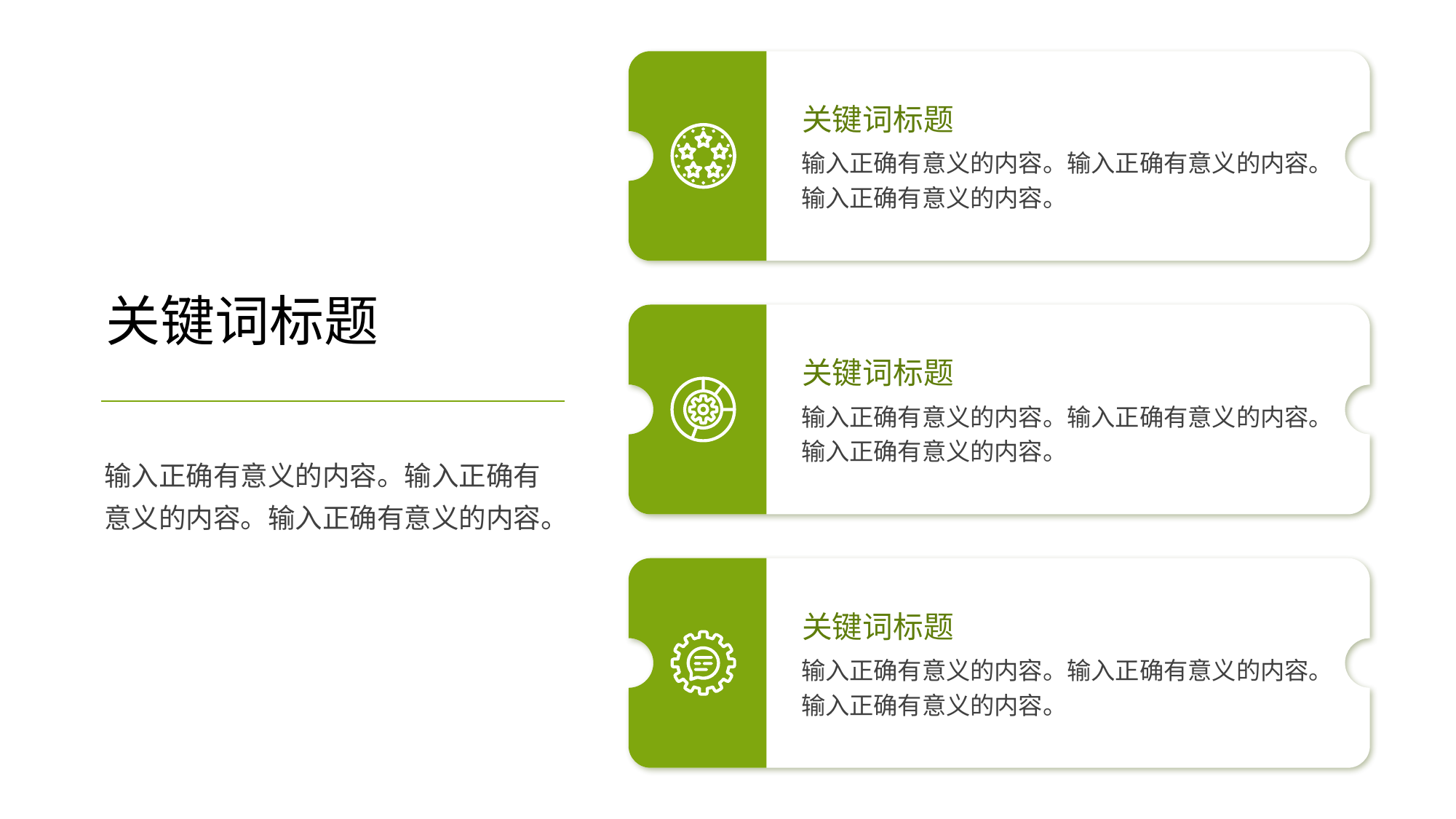

关键词标题

输入正确有意义的内容。输入正确有意义的内容。输入正确有意义的内容。

关键词标题

关键词标题

输入正确有意义的内容。输入正确有意义的内容。输入正确有意义的内容。

输入正确有意义的内容。输入正确有意义的内容。输入正确有意义的内容。

关键词标题

输入正确有意义的内容。输入正确有意义的内容。输入正确有意义的内容。